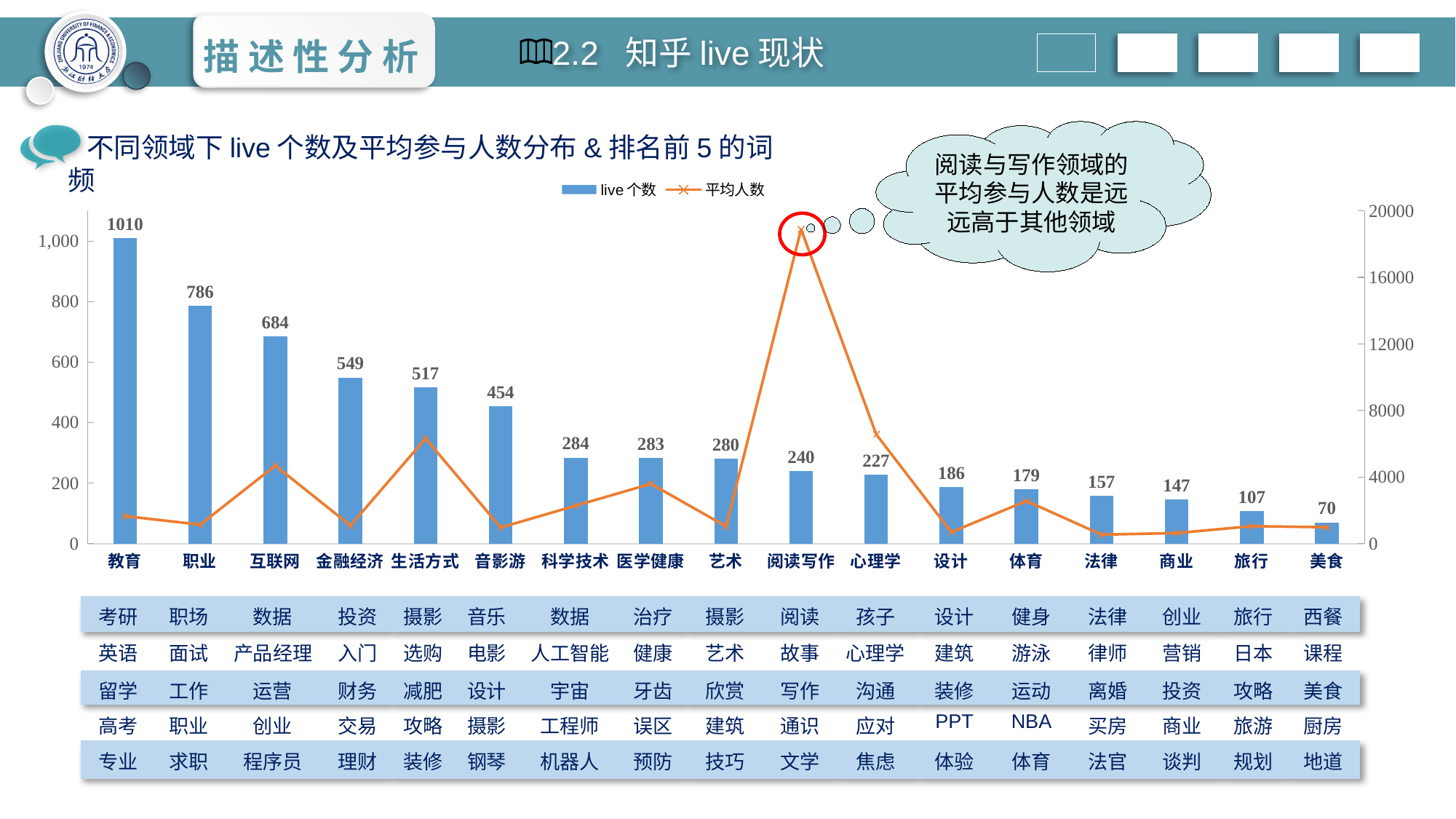

描 述 性 分 析

2.2  知乎live现状

阅读与写作领域的平均参与人数是远远高于其他领域

  不同领域下live个数及平均参与人数分布&排名前5的词频

### Chart

| Category | live个数 | 平均人数 |
|---|---|---|
| 教育 | 1010.0 | 1646.92772277228 |
| 职业 | 786.0 | 1135.56488549618 |
| 互联网 | 684.0 | 4683.75438596491 |
| 金融经济 | 549.0 | 1081.12021857923 |
| 生活方式 | 517.0 | 6317.85493230174 |
| 音影游 | 454.0 | 962.61013215859 |
| 科学技术 | 284.0 | 2278.20422535211 |
| 医学健康 | 283.0 | 3588.19081272085 |
| 艺术 | 280.0 | 1033.41071428571 |
| 阅读写作 | 240.0 | 18892.7375 |
| 心理学 | 227.0 | 6562.98678414097 |
| 设计 | 186.0 | 687.123655913978 |
| 体育 | 179.0 | 2559.16759776536 |
| 法律 | 157.0 | 534.267515923567 |
| 商业 | 147.0 | 628.78231292517 |
| 旅行 | 107.0 | 1042.24299065421 |
| 美食 | 70.0 | 979.657142857143 |
| 考研 | 职场 | 数据 | 投资 | 摄影 | 音乐 | 数据 | 治疗 | 摄影 | 阅读 | 孩子 | 设计 | 健身 | 法律 | 创业 | 旅行 | 西餐 |
| --- | --- | --- | --- | --- | --- | --- | --- | --- | --- | --- | --- | --- | --- | --- | --- | --- |
| 英语 | 面试 | 产品经理 | 入门 | 选购 | 电影 | 人工智能 | 健康 | 艺术 | 故事 | 心理学 | 建筑 | 游泳 | 律师 | 营销 | 日本 | 课程 |
| 留学 | 工作 | 运营 | 财务 | 减肥 | 设计 | 宇宙 | 牙齿 | 欣赏 | 写作 | 沟通 | 装修 | 运动 | 离婚 | 投资 | 攻略 | 美食 |
| 高考 | 职业 | 创业 | 交易 | 攻略 | 摄影 | 工程师 | 误区 | 建筑 | 通识 | 应对 | PPT | NBA | 买房 | 商业 | 旅游 | 厨房 |
| 专业 | 求职 | 程序员 | 理财 | 装修 | 钢琴 | 机器人 | 预防 | 技巧 | 文学 | 焦虑 | 体验 | 体育 | 法官 | 谈判 | 规划 | 地道 |